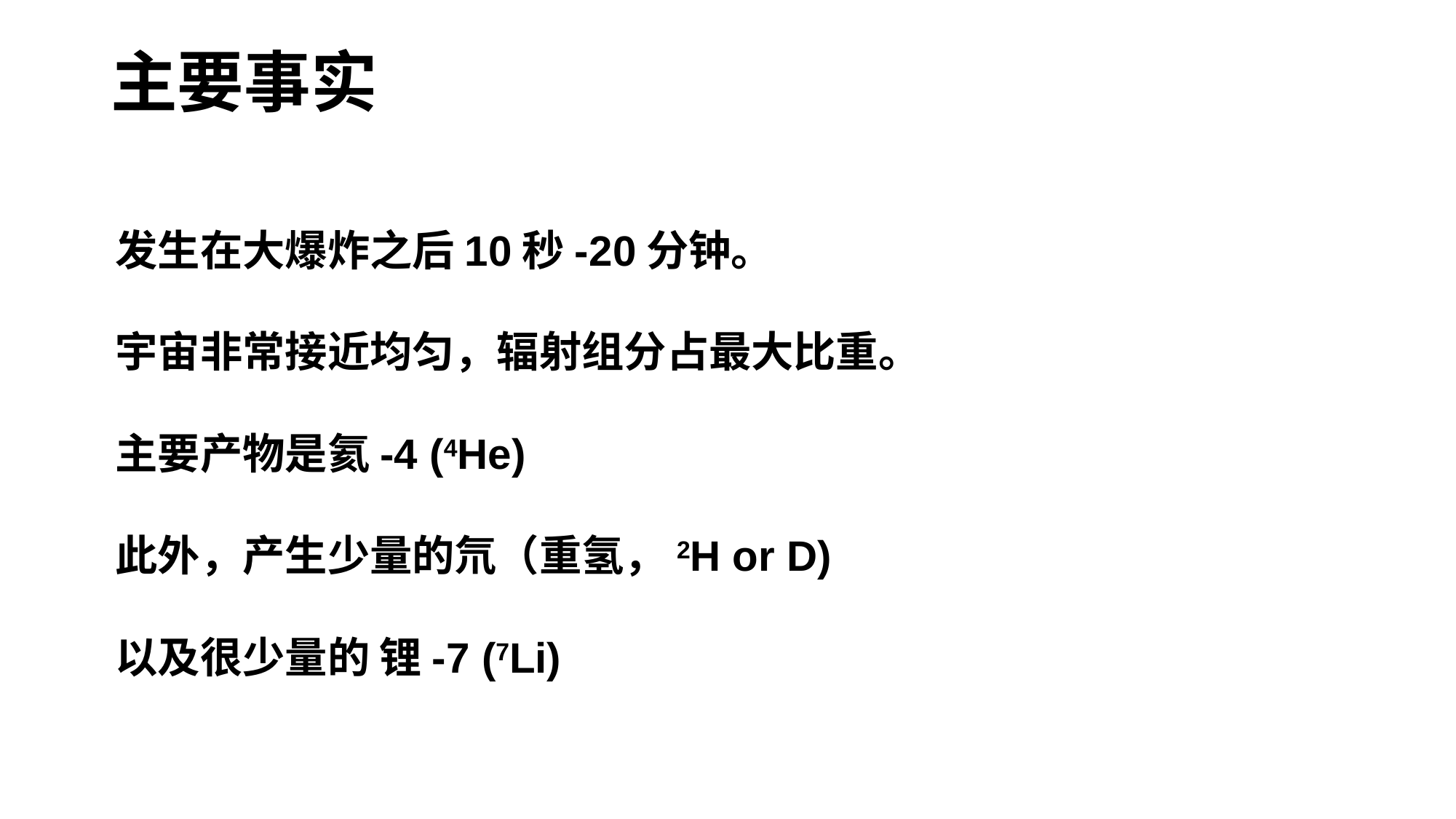

主要事实
发生在大爆炸之后10秒-20分钟。

宇宙非常接近均匀，辐射组分占最大比重。

主要产物是氦-4 (4He)

此外，产生少量的氘（重氢，2H or D)

以及很少量的 锂-7 (7Li)